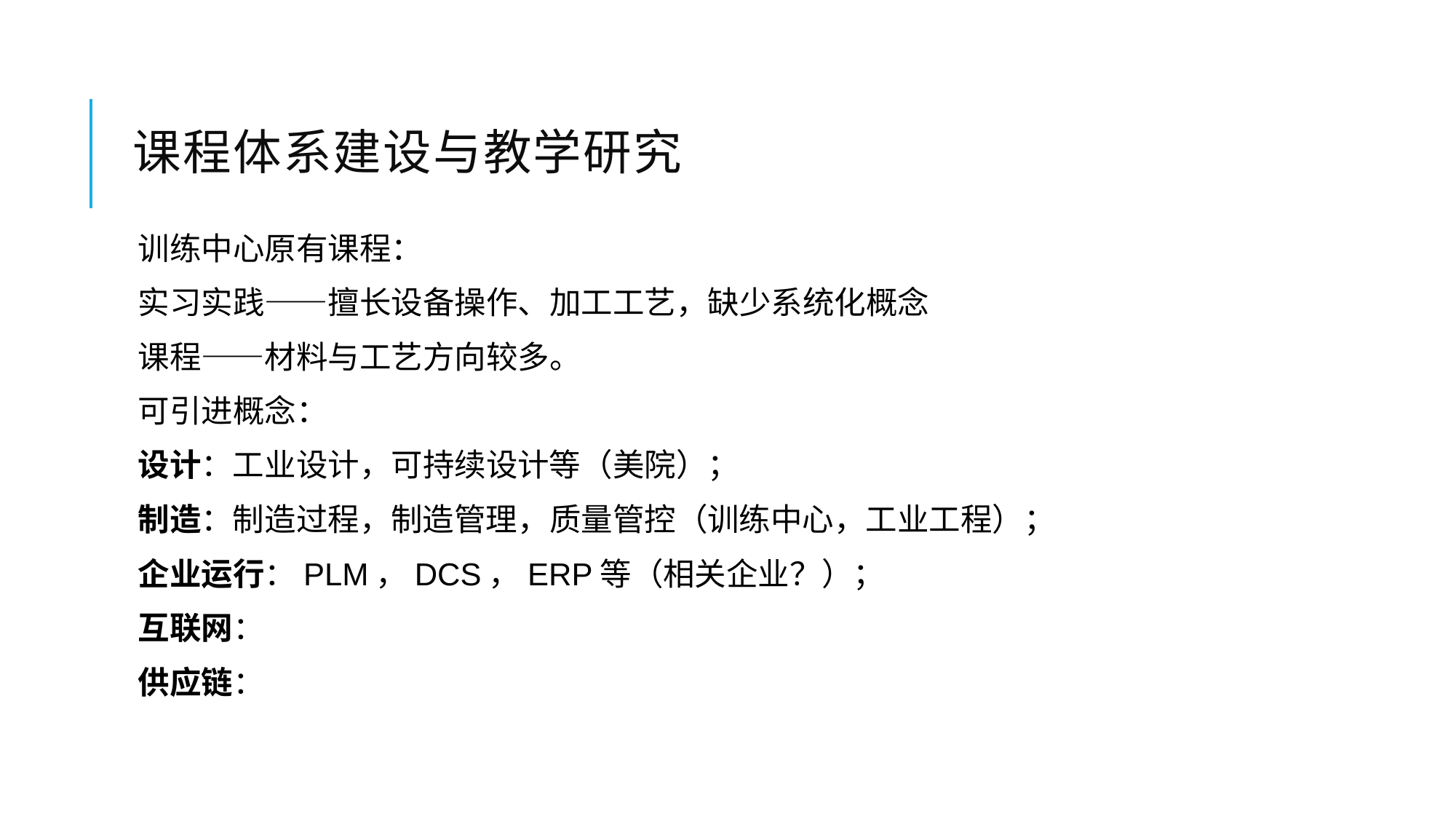

# 课程体系建设与教学研究
训练中心原有课程：
实习实践——擅长设备操作、加工工艺，缺少系统化概念
课程——材料与工艺方向较多。
可引进概念：
设计：工业设计，可持续设计等（美院）；
制造：制造过程，制造管理，质量管控（训练中心，工业工程）；
企业运行：PLM，DCS，ERP等（相关企业？）；
互联网：
供应链：